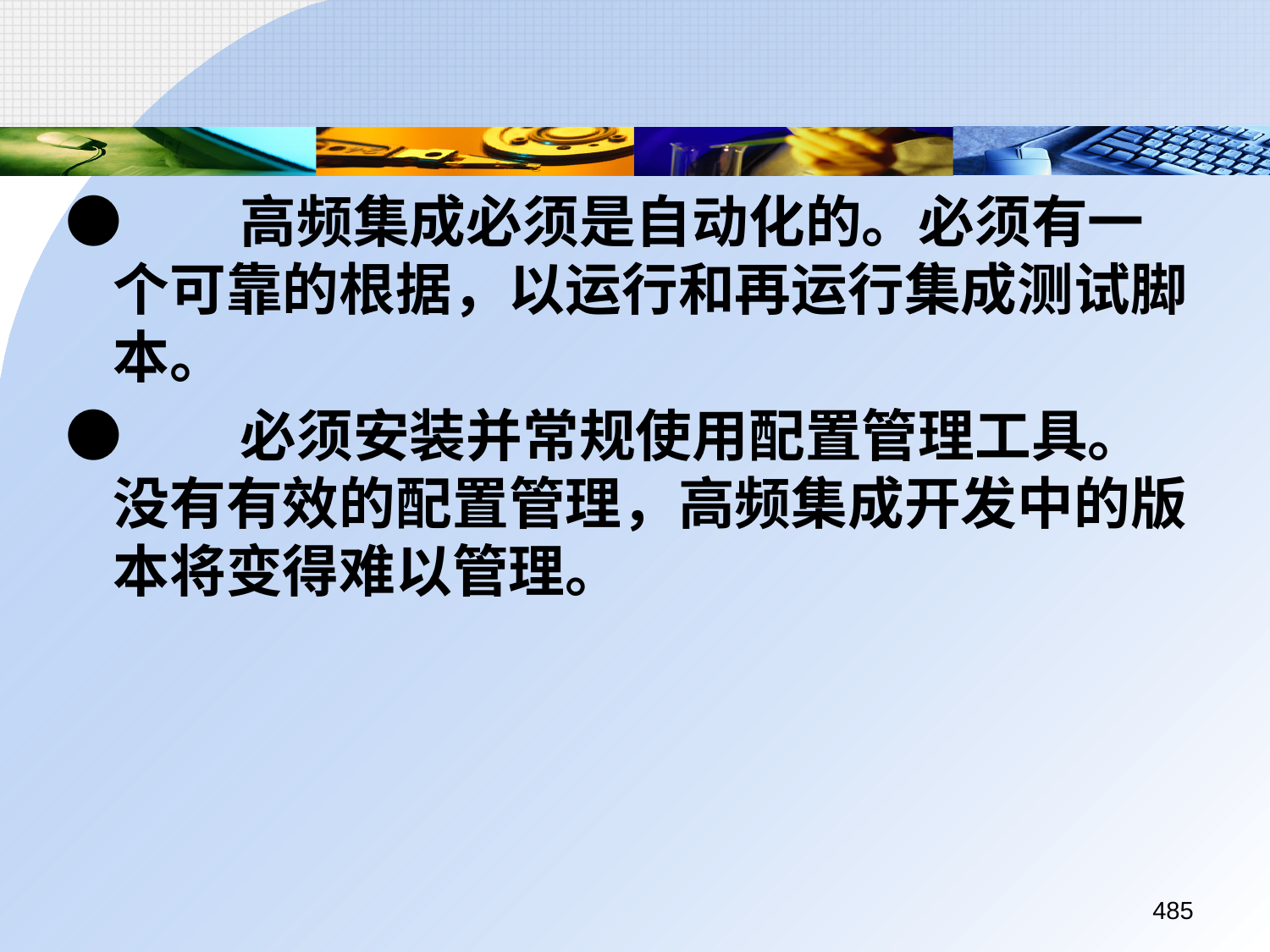

●	高频集成必须是自动化的。必须有一个可靠的根据，以运行和再运行集成测试脚本。
●	必须安装并常规使用配置管理工具。没有有效的配置管理，高频集成开发中的版本将变得难以管理。

485